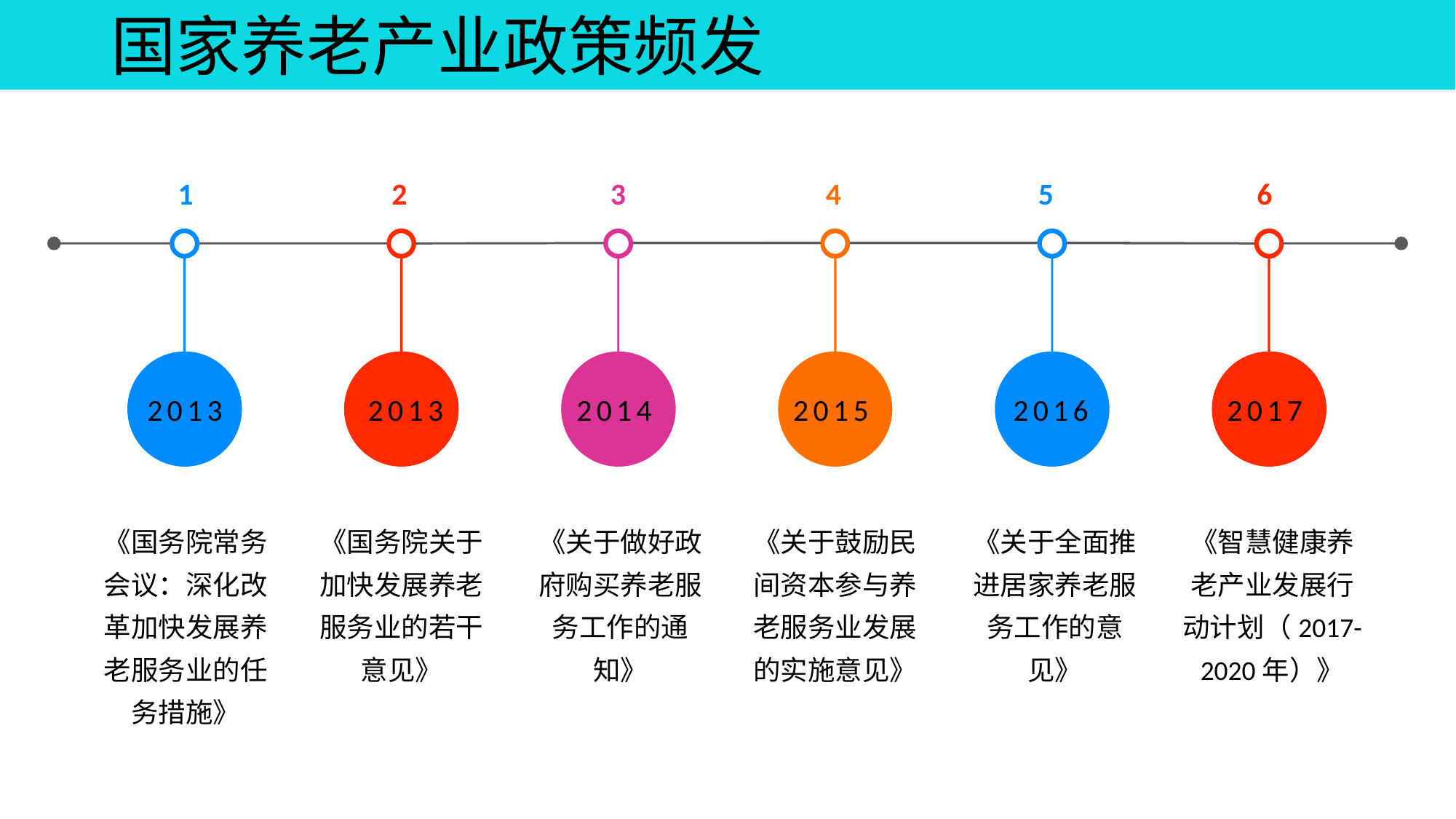

国家养老产业政策频发
 1
《国务院常务会议：深化改革加快发展养老服务业的任务措施》
 6
《智慧健康养老产业发展行动计划（2017-2020年）》
 2
《国务院关于加快发展养老服务业的若干意见》

 3
《关于做好政府购买养老服务工作的通知》
 4
《关于鼓励民间资本参与养老服务业发展的实施意见》
 5
《关于全面推进居家养老服务工作的意见》

2013
2014
2013
2015
2016
2017